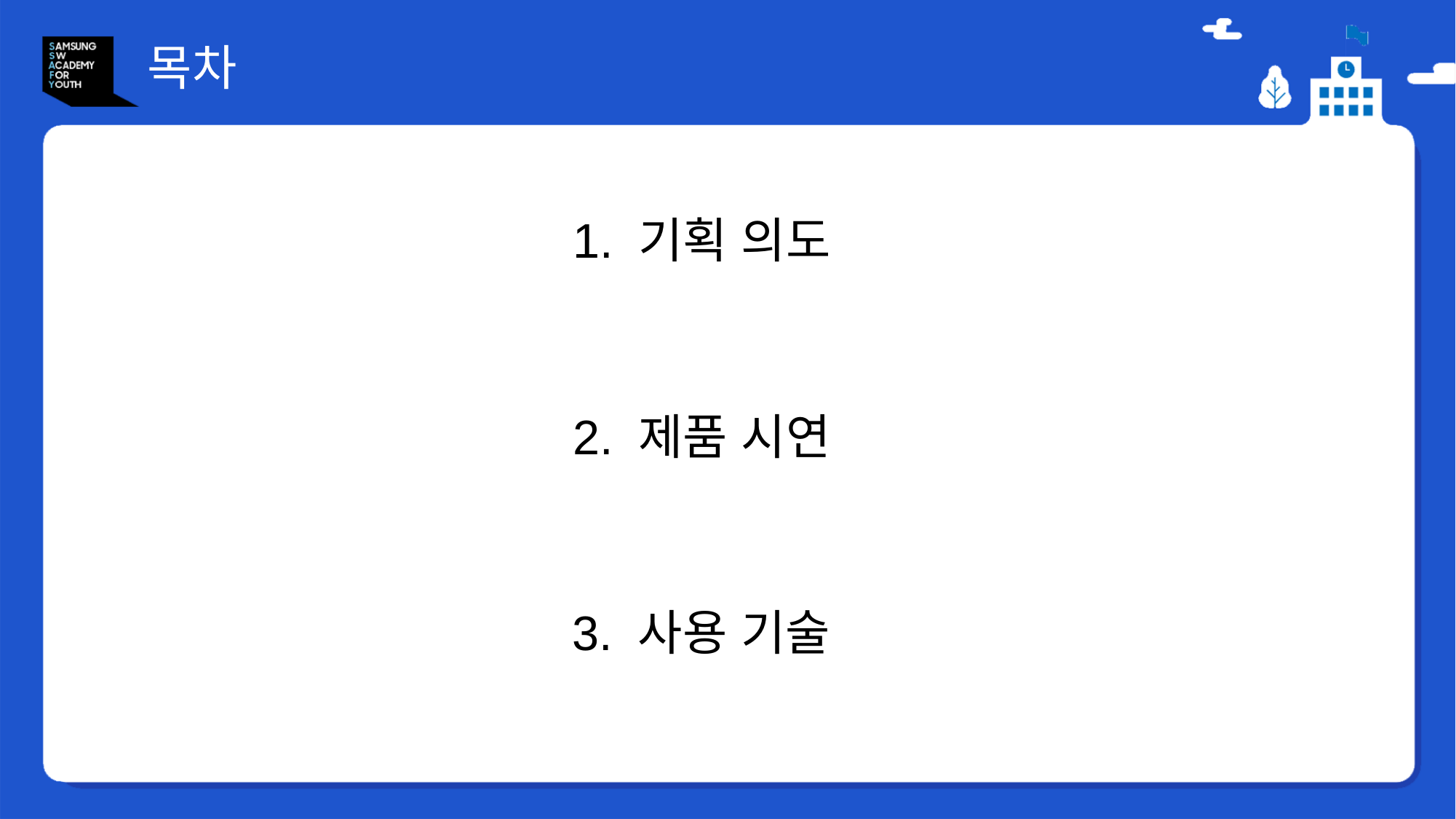

목차
1. 기획 의도
2. 제품 시연
3. 사용 기술